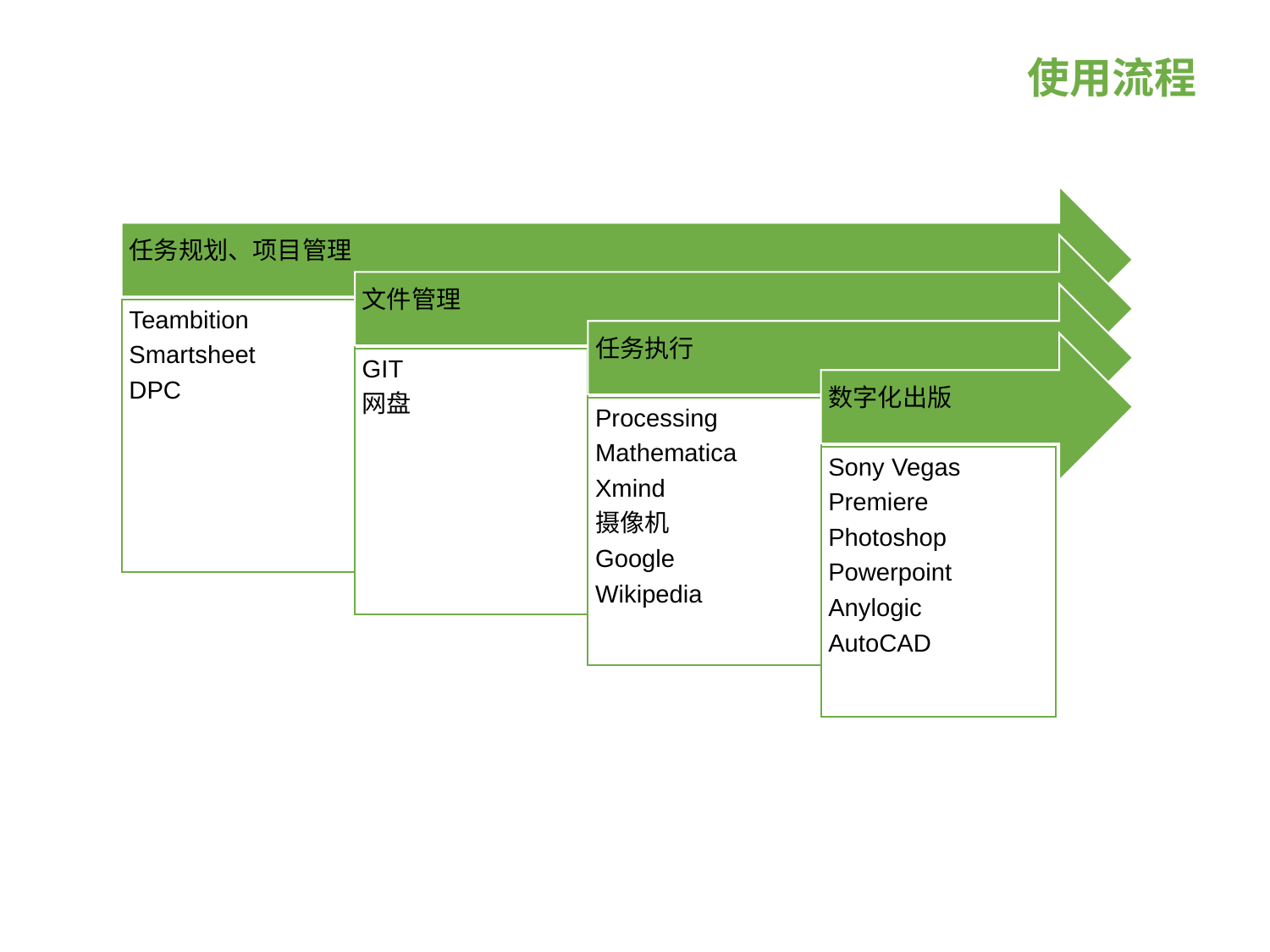

# 使用流程
任务规划、项目管理
Teambition
Smartsheet
DPC
文件管理
GIT
网盘
任务执行
Processing
Mathematica
Xmind
摄像机
Google
Wikipedia
数字化出版
Sony Vegas
Premiere
Photoshop
Powerpoint
Anylogic
AutoCAD